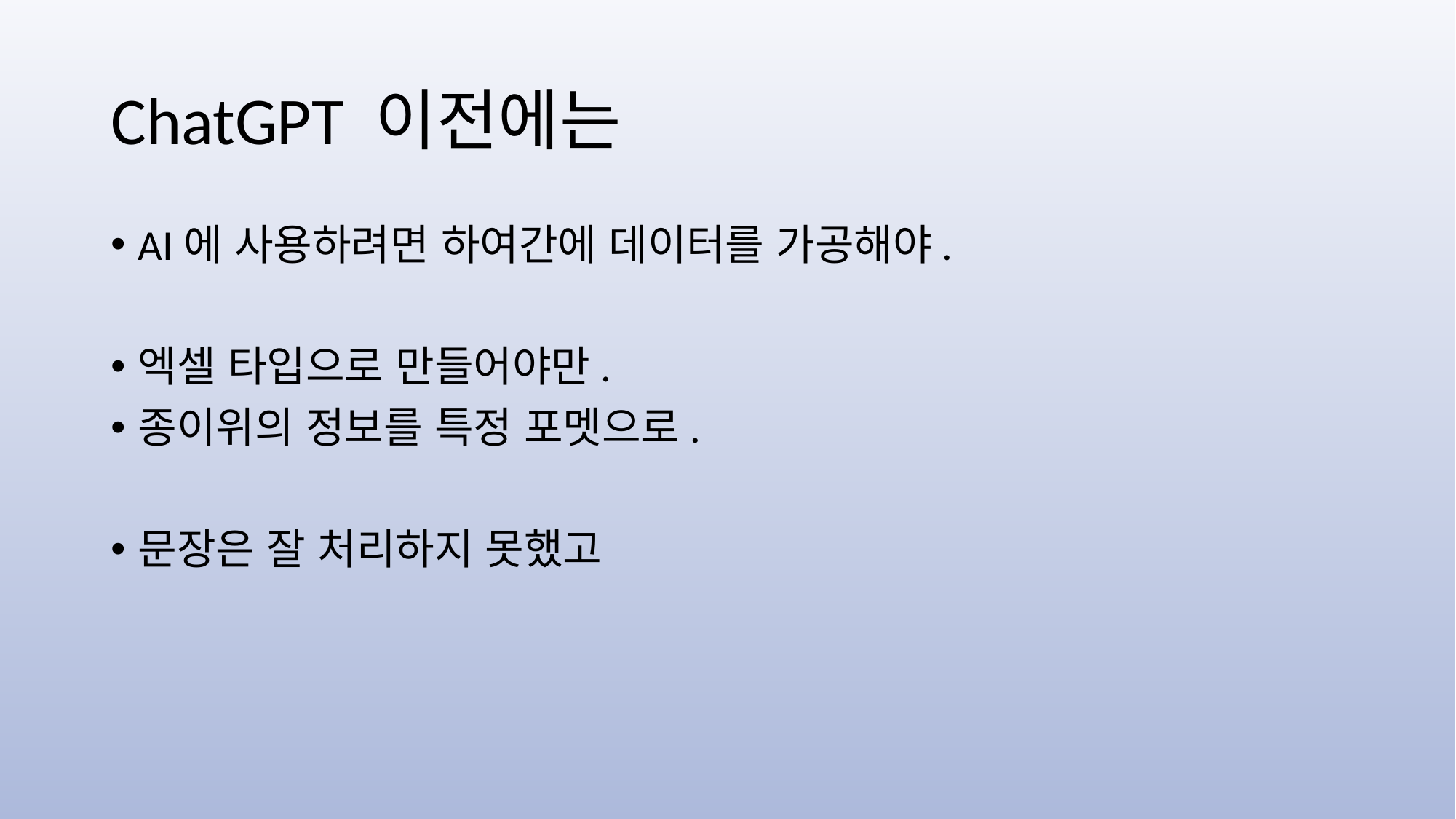

# ChatGPT 이전에는
AI에 사용하려면 하여간에 데이터를 가공해야.

엑셀 타입으로 만들어야만.
종이위의 정보를 특정 포멧으로.

문장은 잘 처리하지 못했고